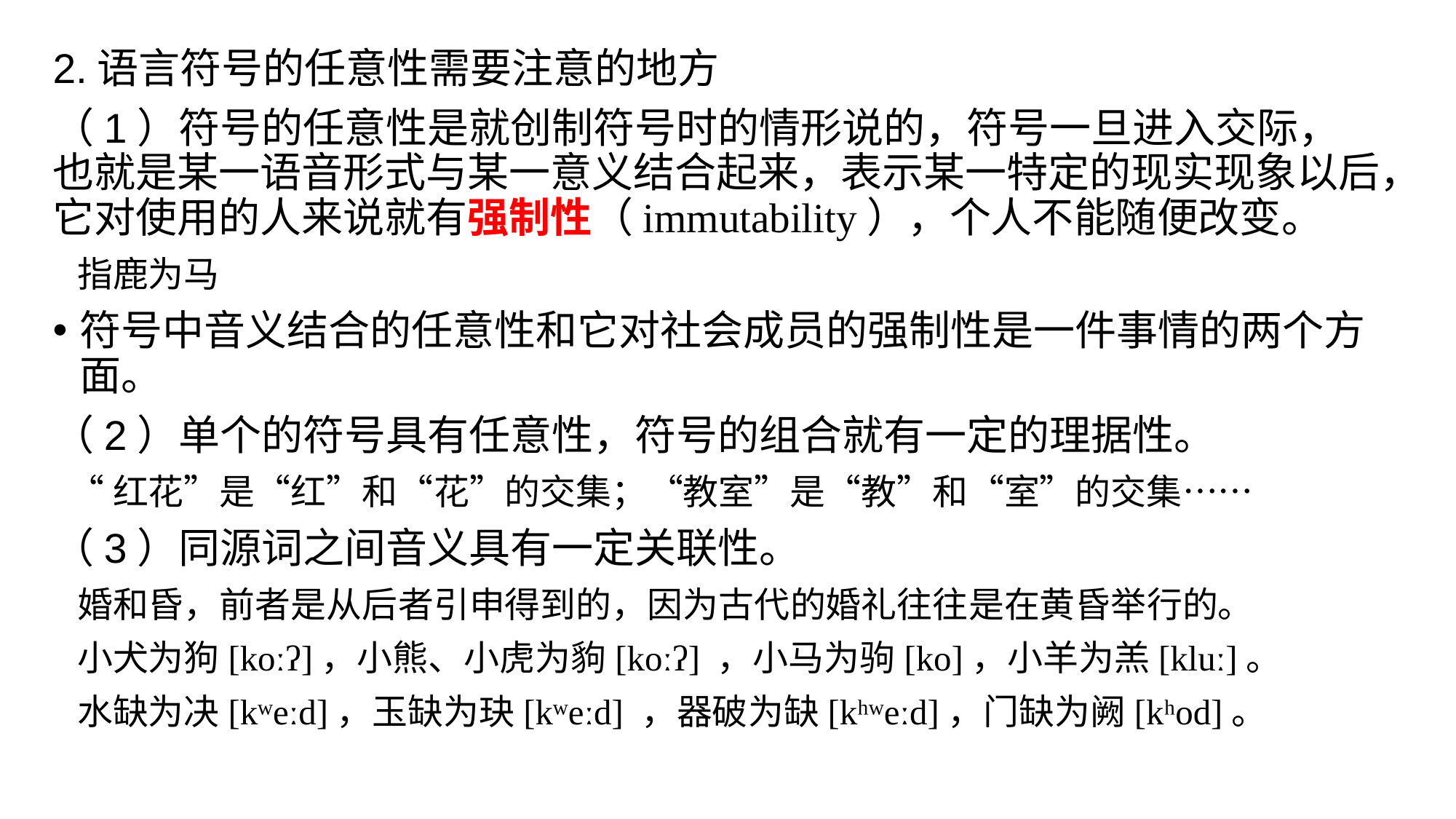

2.语言符号的任意性需要注意的地方
（1）符号的任意性是就创制符号时的情形说的，符号一旦进入交际，也就是某一语音形式与某一意义结合起来，表示某一特定的现实现象以后，它对使用的人来说就有强制性（immutability），个人不能随便改变。
  指鹿为马
符号中音义结合的任意性和它对社会成员的强制性是一件事情的两个方面。
（2）单个的符号具有任意性，符号的组合就有一定的理据性。
  “红花”是“红”和“花”的交集；“教室”是“教”和“室”的交集……
（3）同源词之间音义具有一定关联性。
  婚和昏，前者是从后者引申得到的，因为古代的婚礼往往是在黄昏举行的。
  小犬为狗[koːʔ]，小熊、小虎为豿[koːʔ] ，小马为驹[ko]，小羊为羔[kluː]。
  水缺为决[kʷeːd]，玉缺为玦[kʷeːd] ，器破为缺[kʰʷeːd]，门缺为阙[kʰod]。